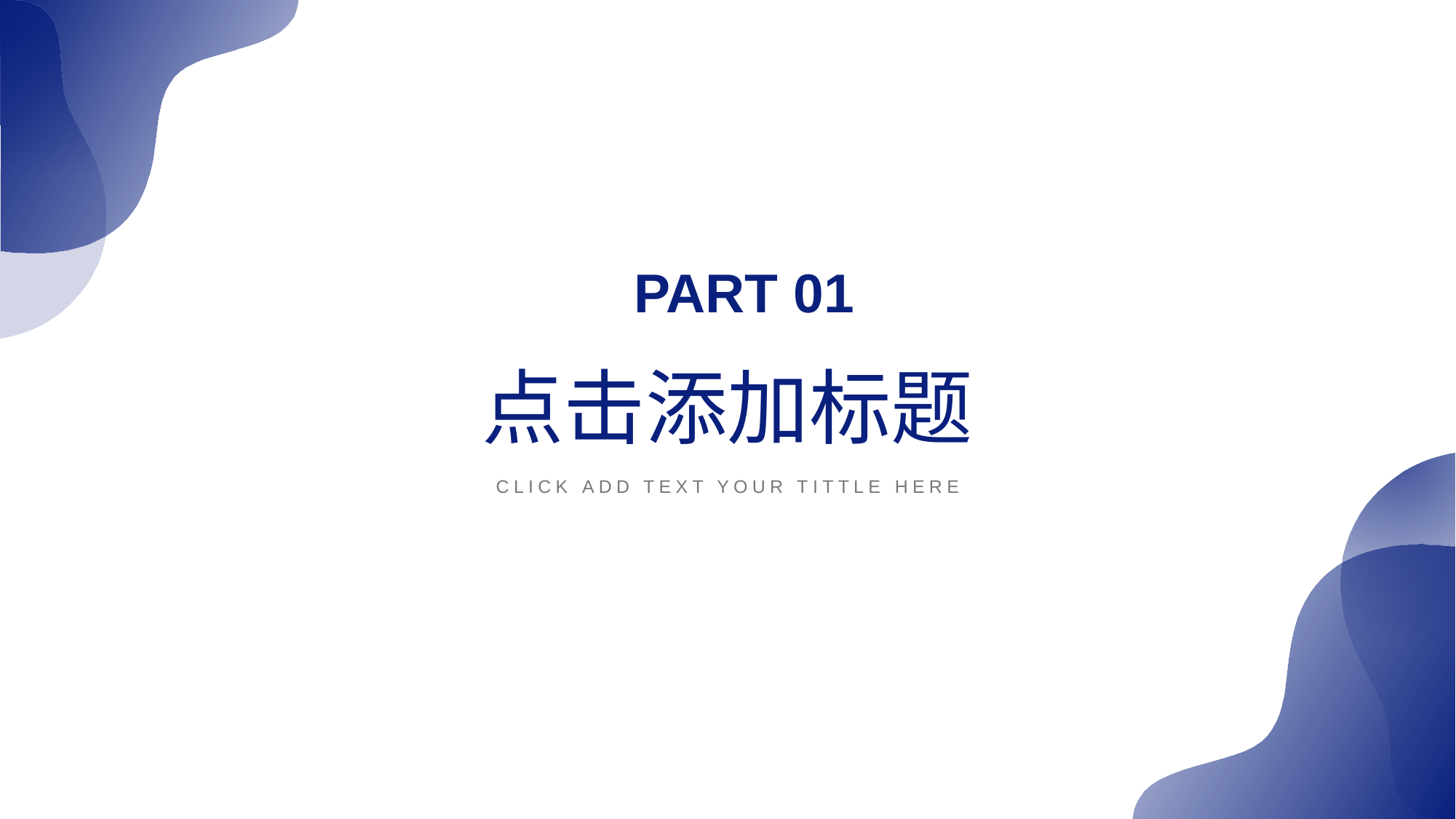

PART 01
点击添加标题

CLICK ADD TEXT YOUR TITTLE HERE